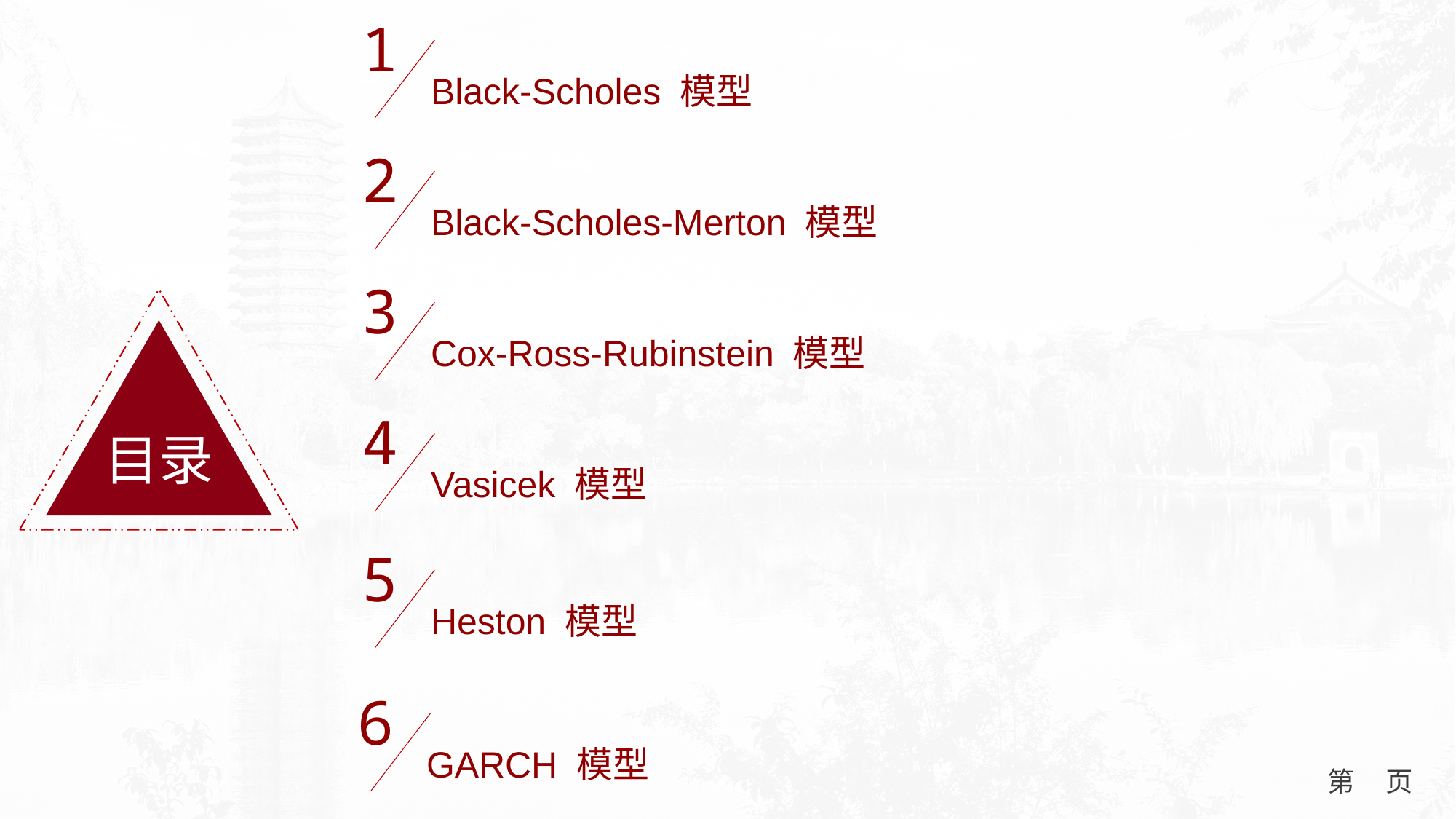

1
Black-Scholes 模型
2
Black-Scholes-Merton 模型
3

目录
Cox-Ross-Rubinstein 模型
4
Vasicek 模型
5
Heston 模型
6
GARCH 模型
86